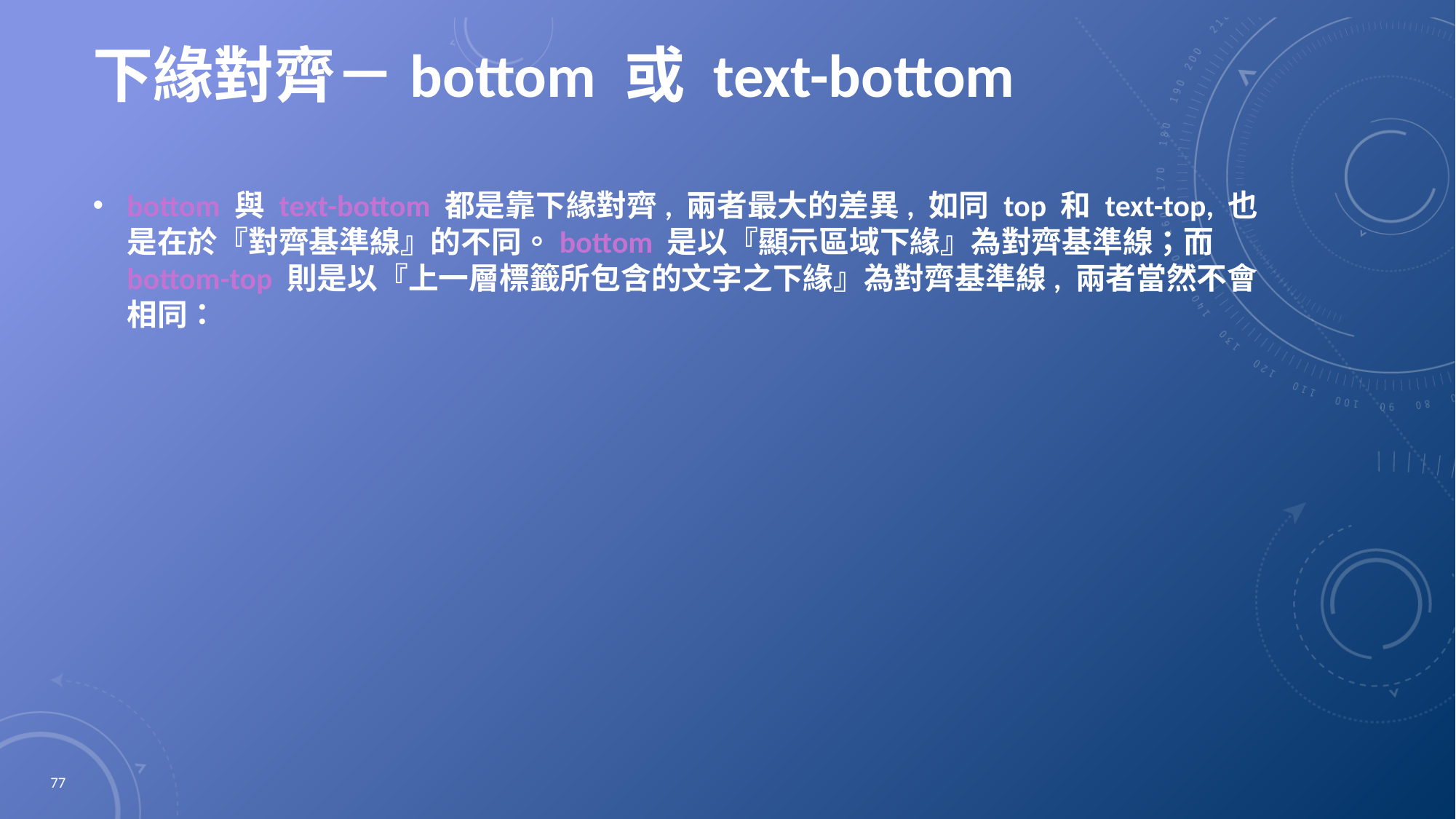

# 下緣對齊－bottom 或 text-bottom
bottom 與 text-bottom 都是靠下緣對齊, 兩者最大的差異, 如同 top 和 text-top, 也是在於『對齊基準線』的不同。bottom 是以『顯示區域下緣』為對齊基準線；而 bottom-top 則是以『上一層標籤所包含的文字之下緣』為對齊基準線, 兩者當然不會相同：

77